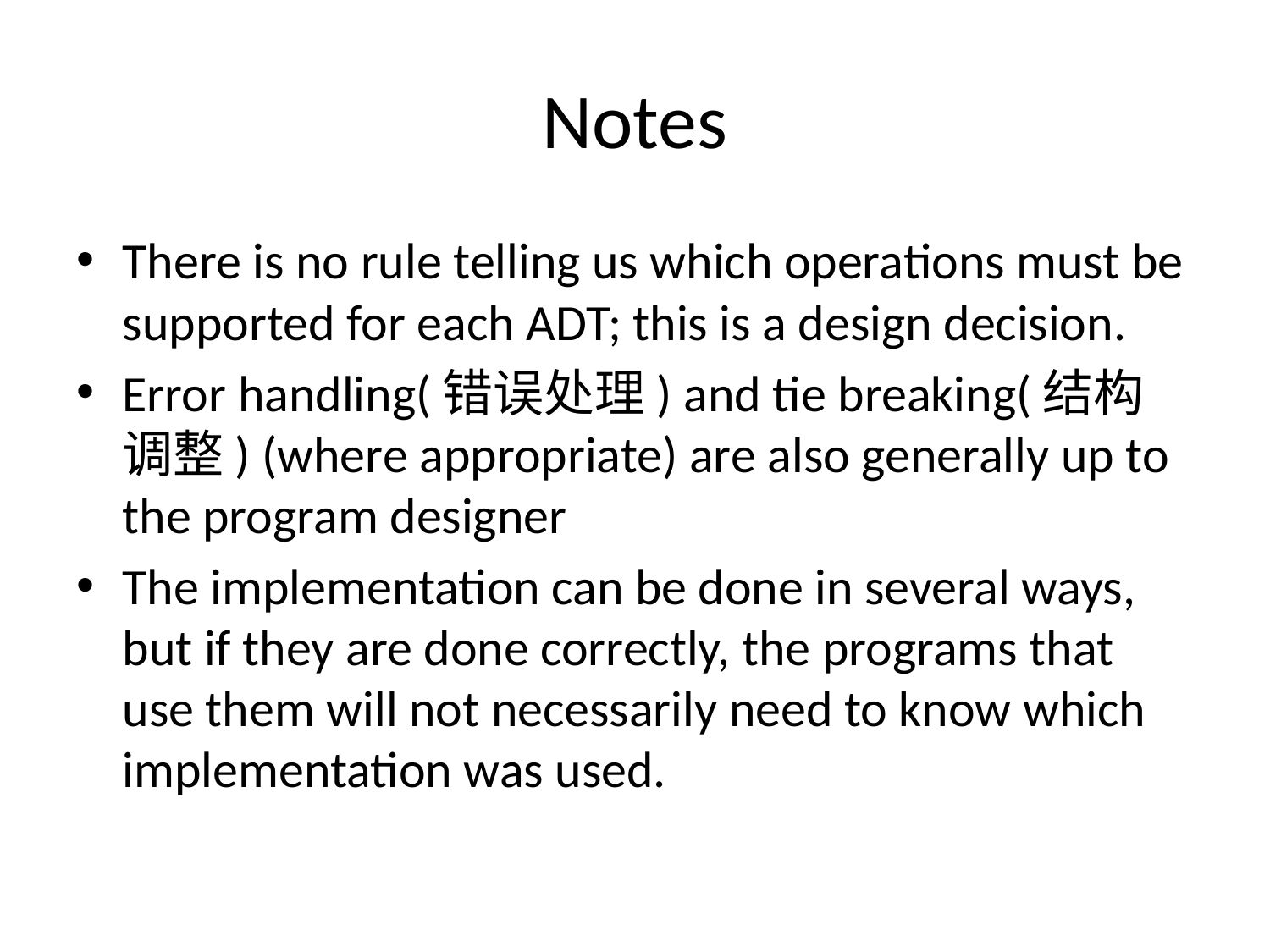

# Notes
There is no rule telling us which operations must be supported for each ADT; this is a design decision.
Error handling(错误处理) and tie breaking(结构调整) (where appropriate) are also generally up to the program designer
The implementation can be done in several ways, but if they are done correctly, the programs that use them will not necessarily need to know which implementation was used.